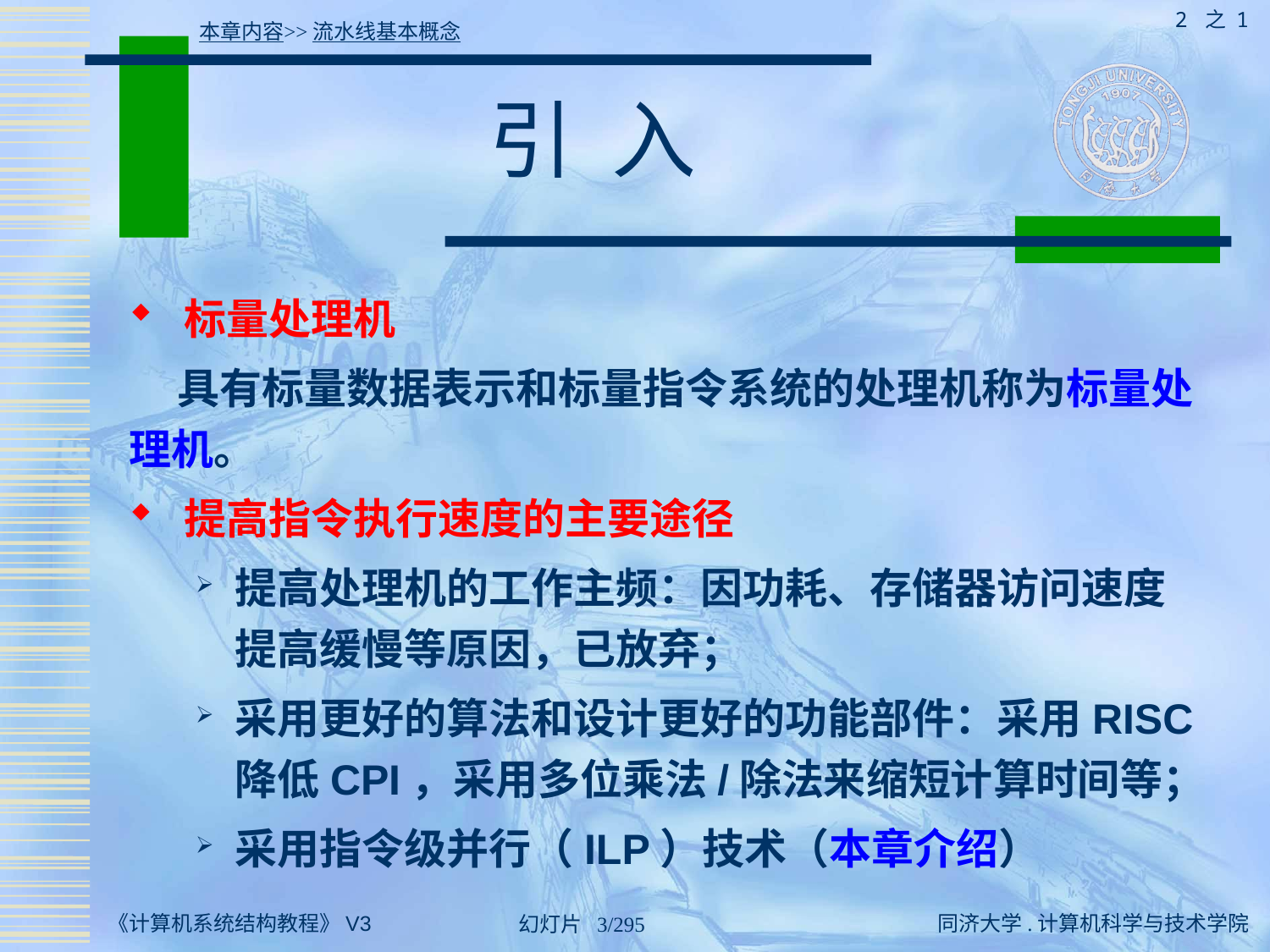

2 之 1
本章内容>>流水线基本概念
# 引  入
  标量处理机
    具有标量数据表示和标量指令系统的处理机称为标量处理机。
  提高指令执行速度的主要途径
提高处理机的工作主频：因功耗、存储器访问速度提高缓慢等原因，已放弃；
采用更好的算法和设计更好的功能部件：采用RISC降低CPI，采用多位乘法/除法来缩短计算时间等；
采用指令级并行（ILP）技术（本章介绍）